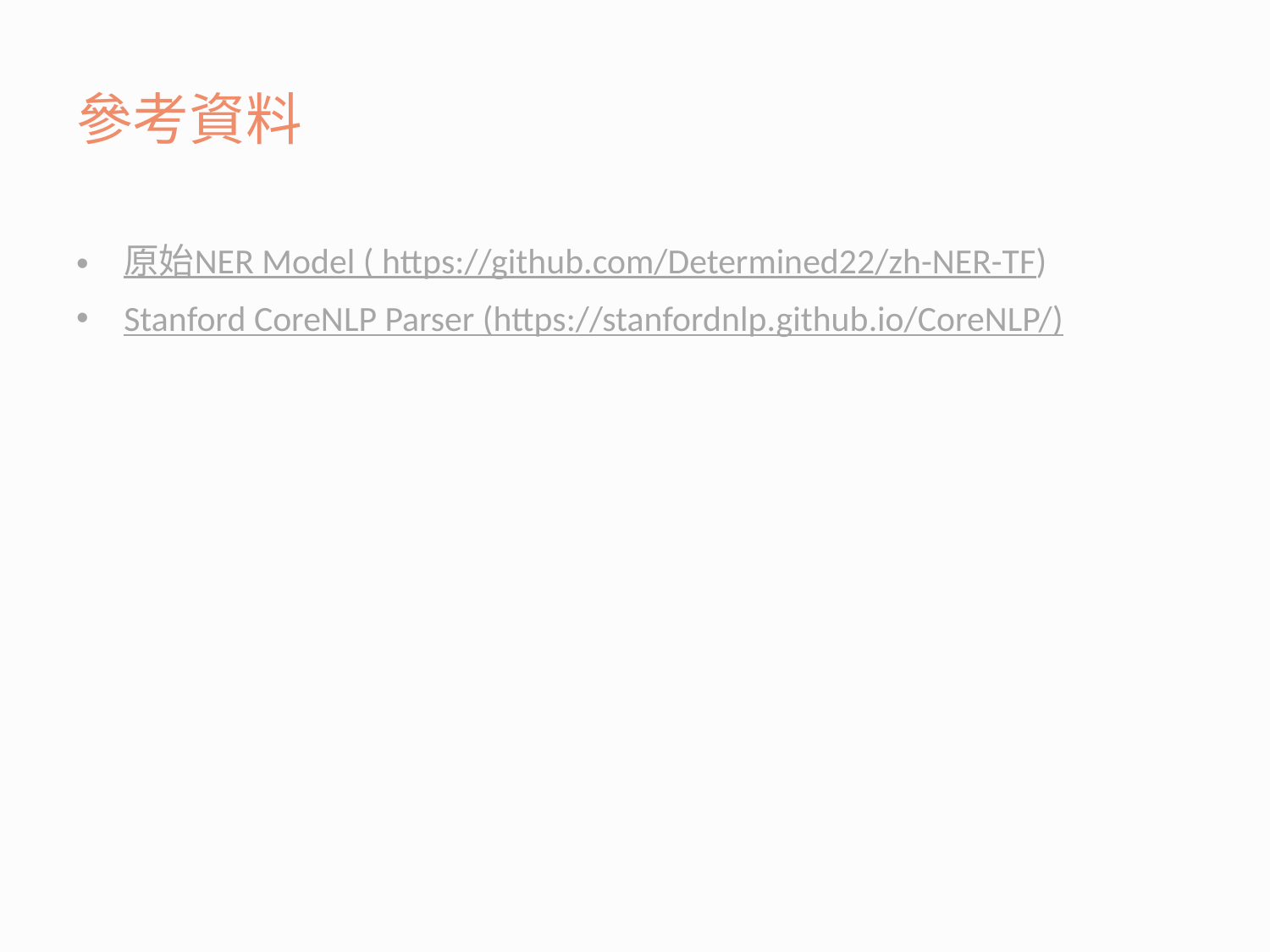

# 參考資料
原始NER Model ( https://github.com/Determined22/zh-NER-TF)
Stanford CoreNLP Parser (https://stanfordnlp.github.io/CoreNLP/)